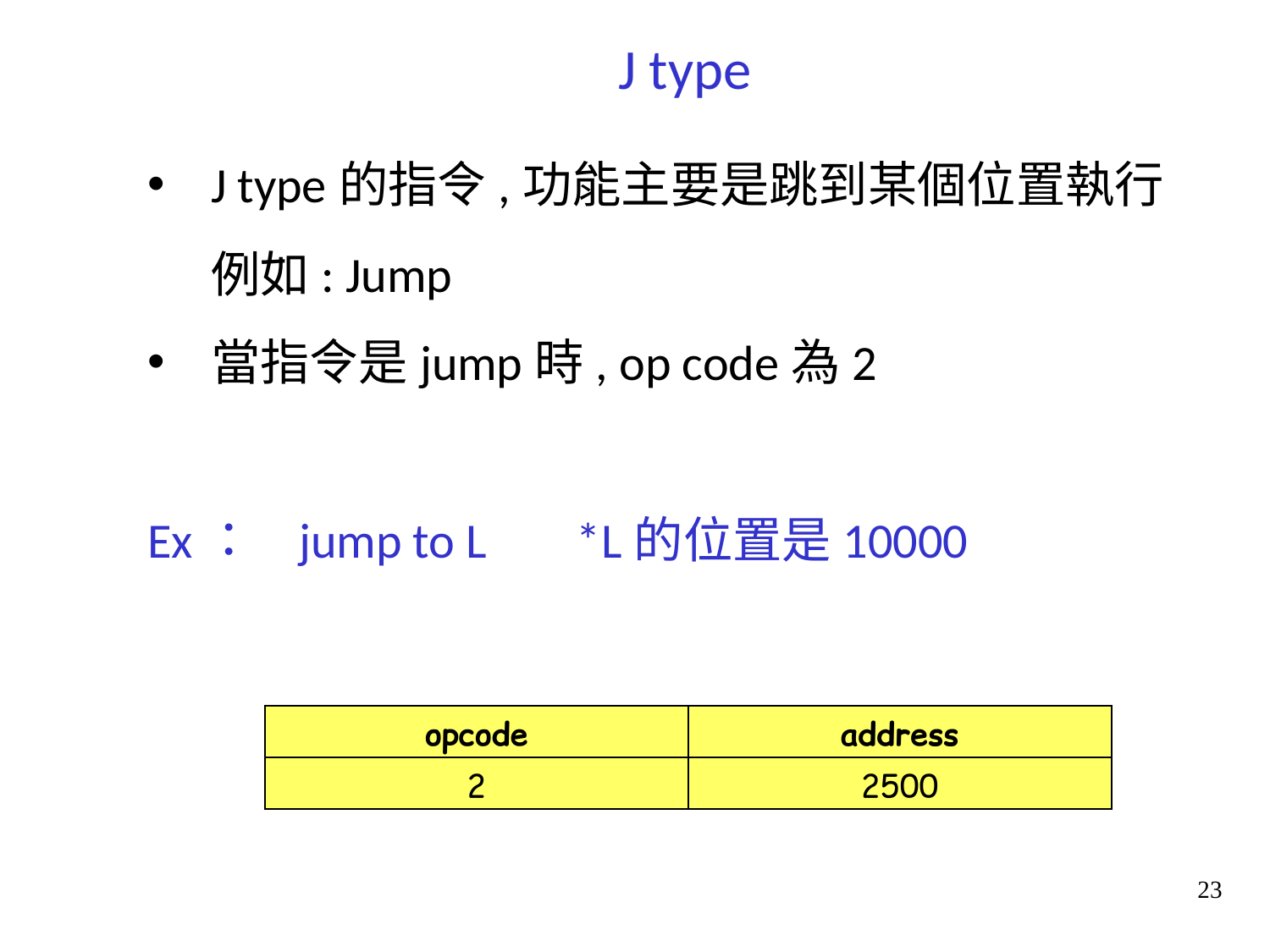

J type
J type的指令,功能主要是跳到某個位置執行例如: Jump
當指令是jump時, op code為2

Ex：   jump to L        *L的位置是10000
| opcode | address |
| --- | --- |
| 2 | 2500 |
23